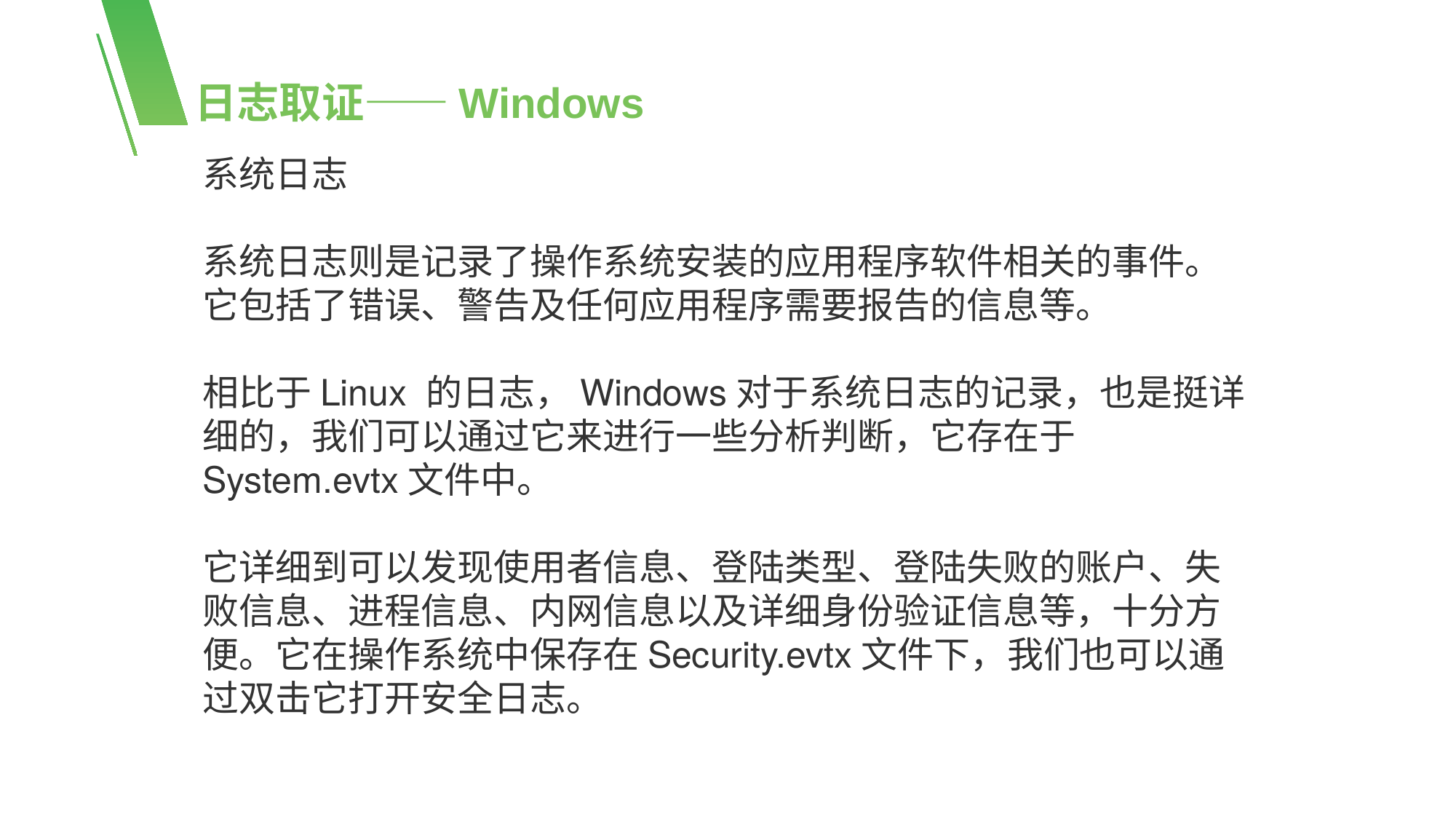

日志取证——Windows
系统日志

系统日志则是记录了操作系统安装的应用程序软件相关的事件。它包括了错误、警告及任何应用程序需要报告的信息等。

相比于Linux 的日志，Windows对于系统日志的记录，也是挺详细的，我们可以通过它来进行一些分析判断，它存在于System.evtx文件中。

它详细到可以发现使用者信息、登陆类型、登陆失败的账户、失败信息、进程信息、内网信息以及详细身份验证信息等，十分方便。它在操作系统中保存在Security.evtx文件下，我们也可以通过双击它打开安全日志。